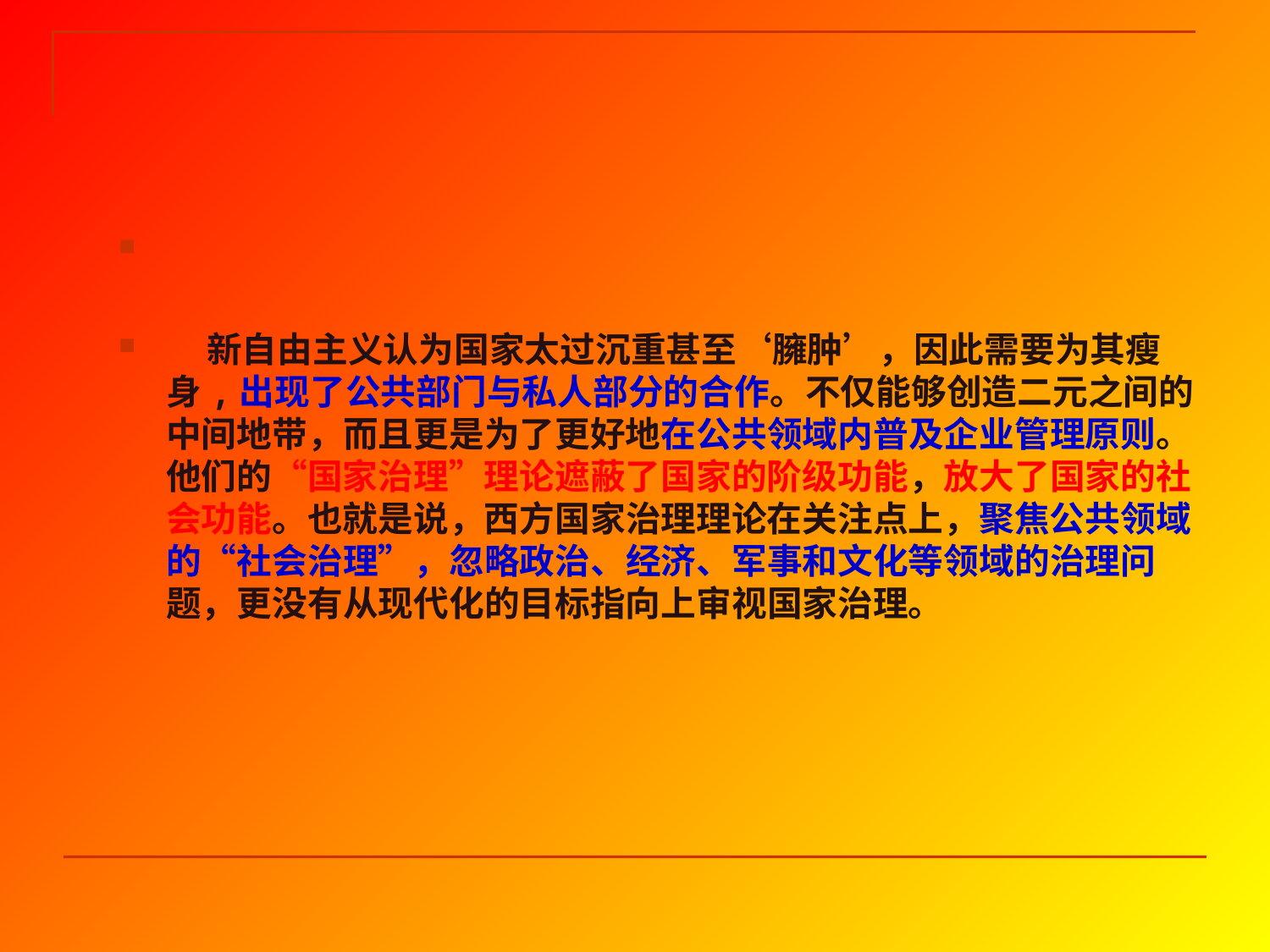

#

    新自由主义认为国家太过沉重甚至‘臃肿’，因此需要为其瘦身,出现了公共部门与私人部分的合作。不仅能够创造二元之间的中间地带，而且更是为了更好地在公共领域内普及企业管理原则。他们的“国家治理”理论遮蔽了国家的阶级功能，放大了国家的社会功能。也就是说，西方国家治理理论在关注点上，聚焦公共领域的“社会治理”，忽略政治、经济、军事和文化等领域的治理问题，更没有从现代化的目标指向上审视国家治理。